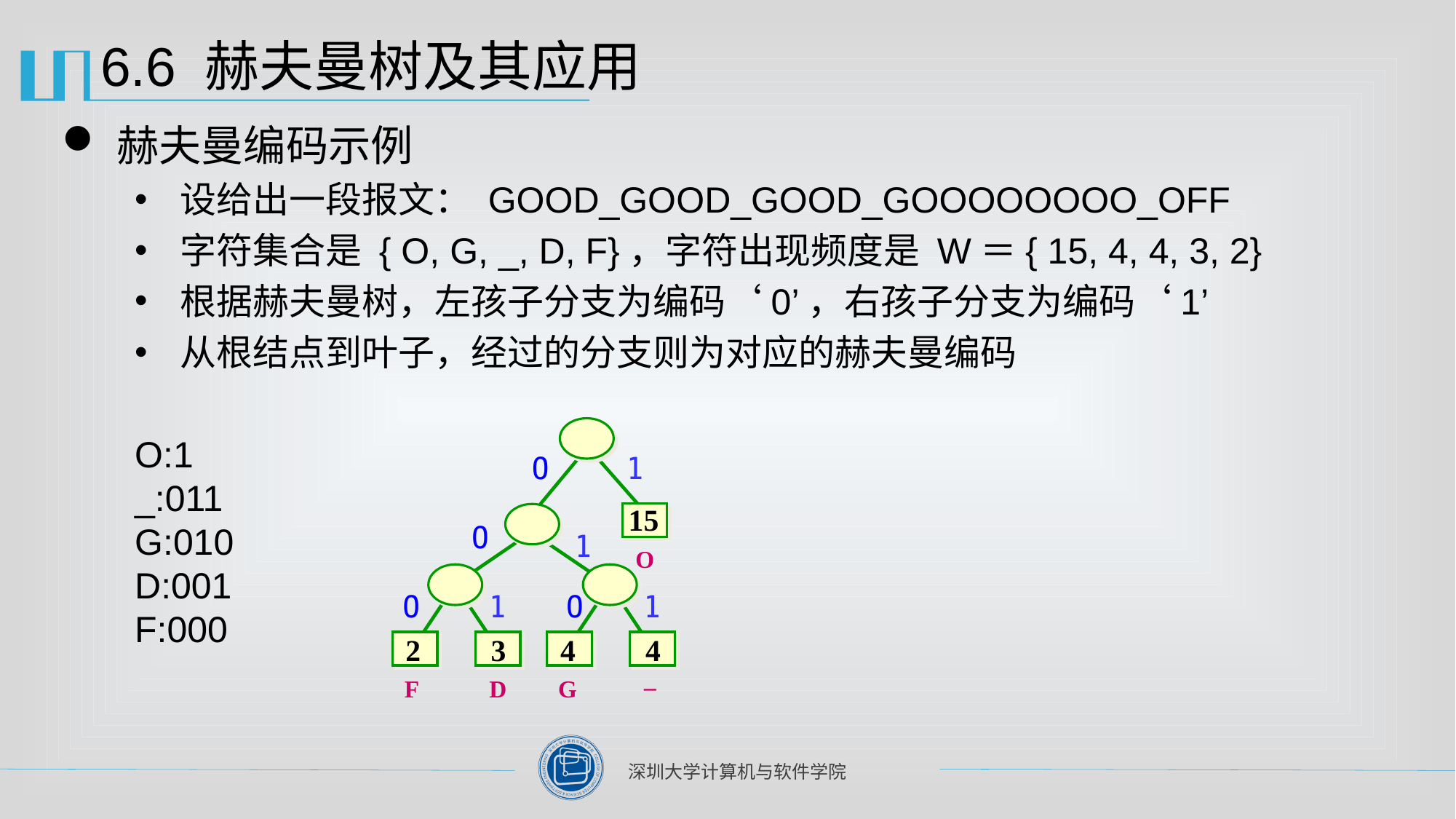

# 6.6 赫夫曼树及其应用
赫夫曼编码示例
设给出一段报文： GOOD_GOOD_GOOD_GOOOOOOOO_OFF
字符集合是 { O, G, _, D, F}，字符出现频度是 W＝{ 15, 4, 4, 3, 2}
根据赫夫曼树，左孩子分支为编码‘0’，右孩子分支为编码‘1’
从根结点到叶子，经过的分支则为对应的赫夫曼编码

O:1
	_:011
	G:010
	D:001
	F:000

15

2
3
4
4

0
1
0
1
0
1
0
1
O
_
F
D
G
88